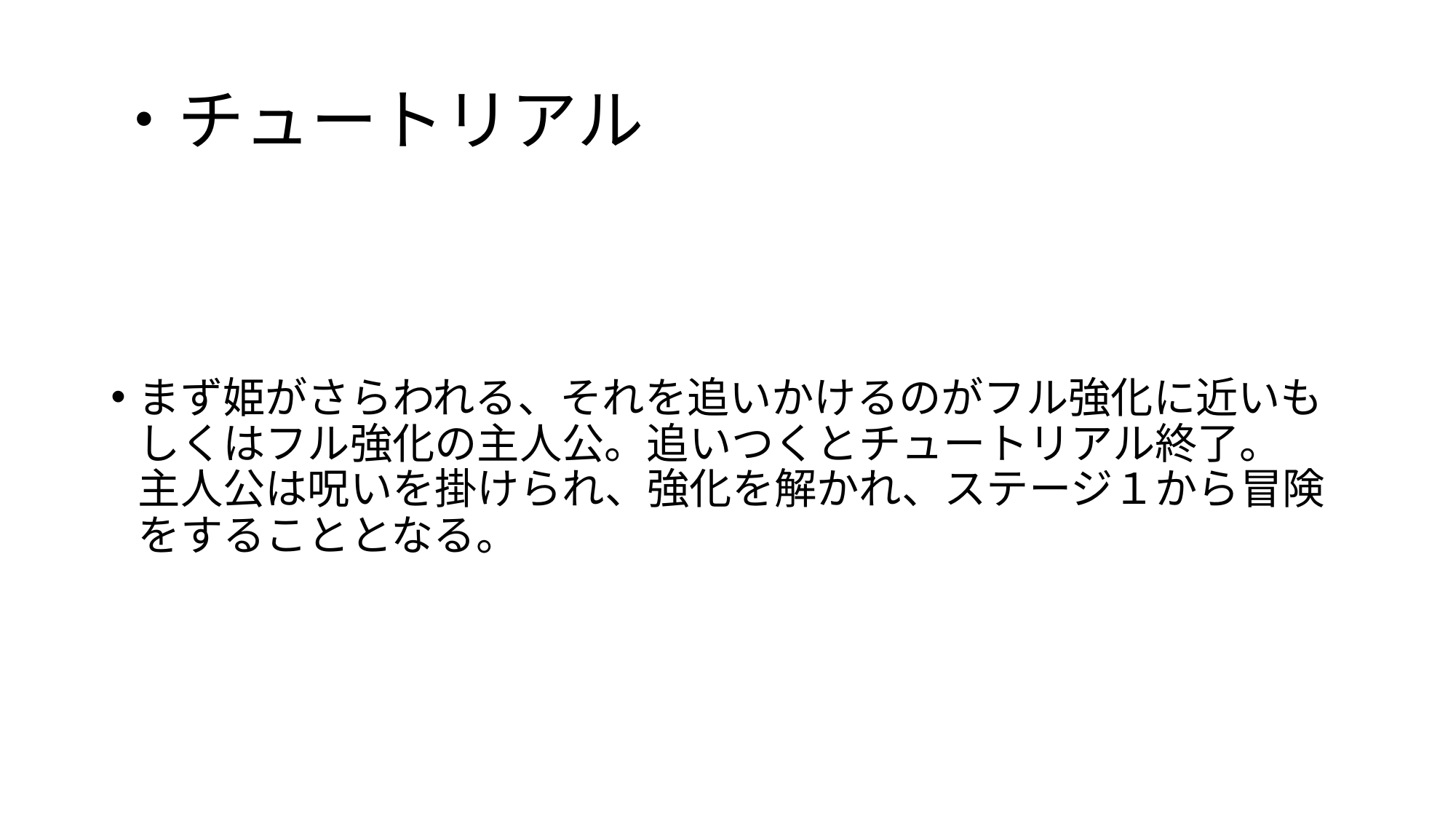

# ・チュートリアル
まず姫がさらわれる、それを追いかけるのがフル強化に近いもしくはフル強化の主人公。追いつくとチュートリアル終了。　主人公は呪いを掛けられ、強化を解かれ、ステージ１から冒険をすることとなる。